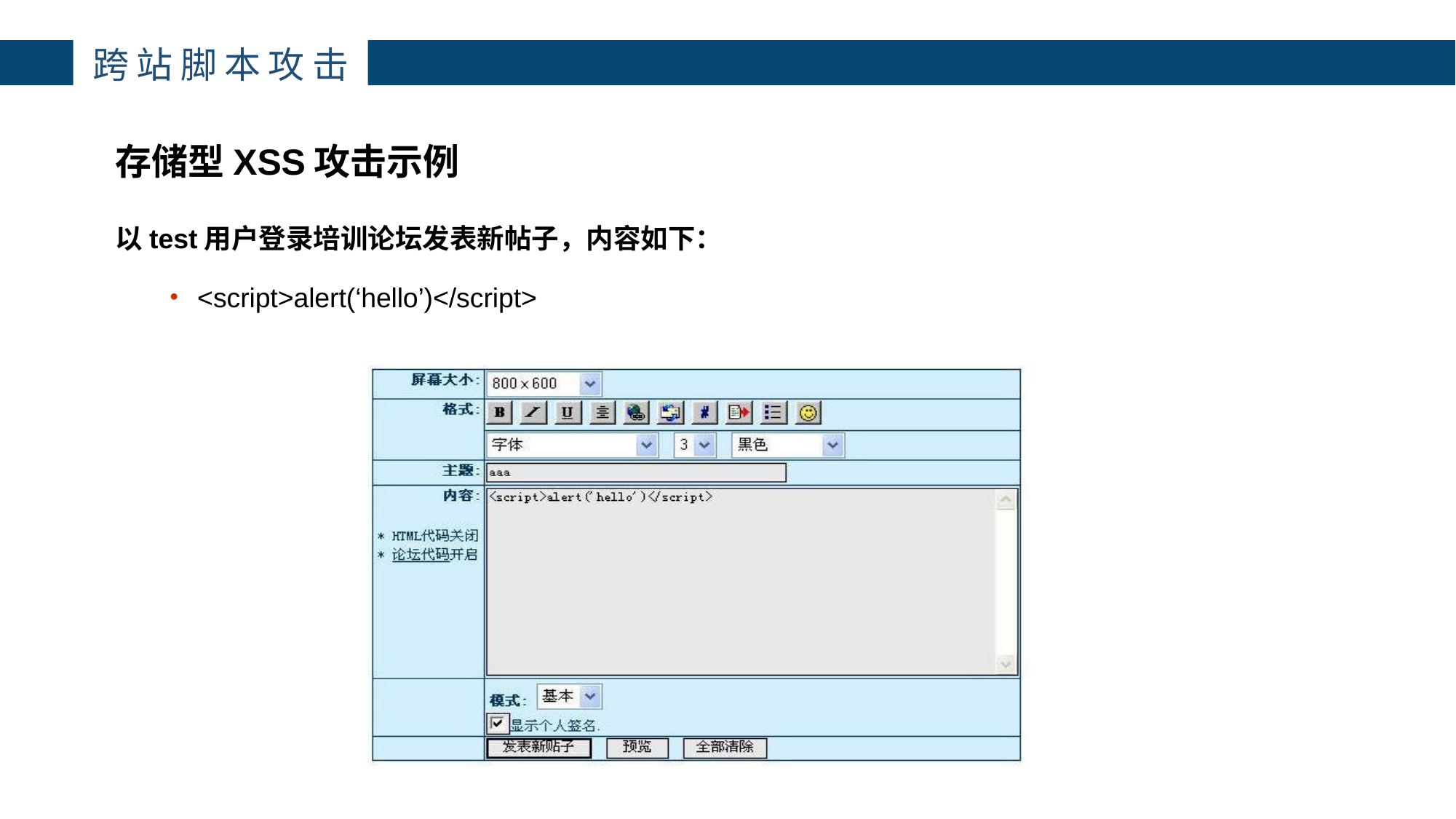

主讲：枕边月亮

跨站脚本攻击
4
存储型XSS攻击示例
以test用户登录培训论坛发表新帖子，内容如下：
<script>alert(‘hello’)</script>